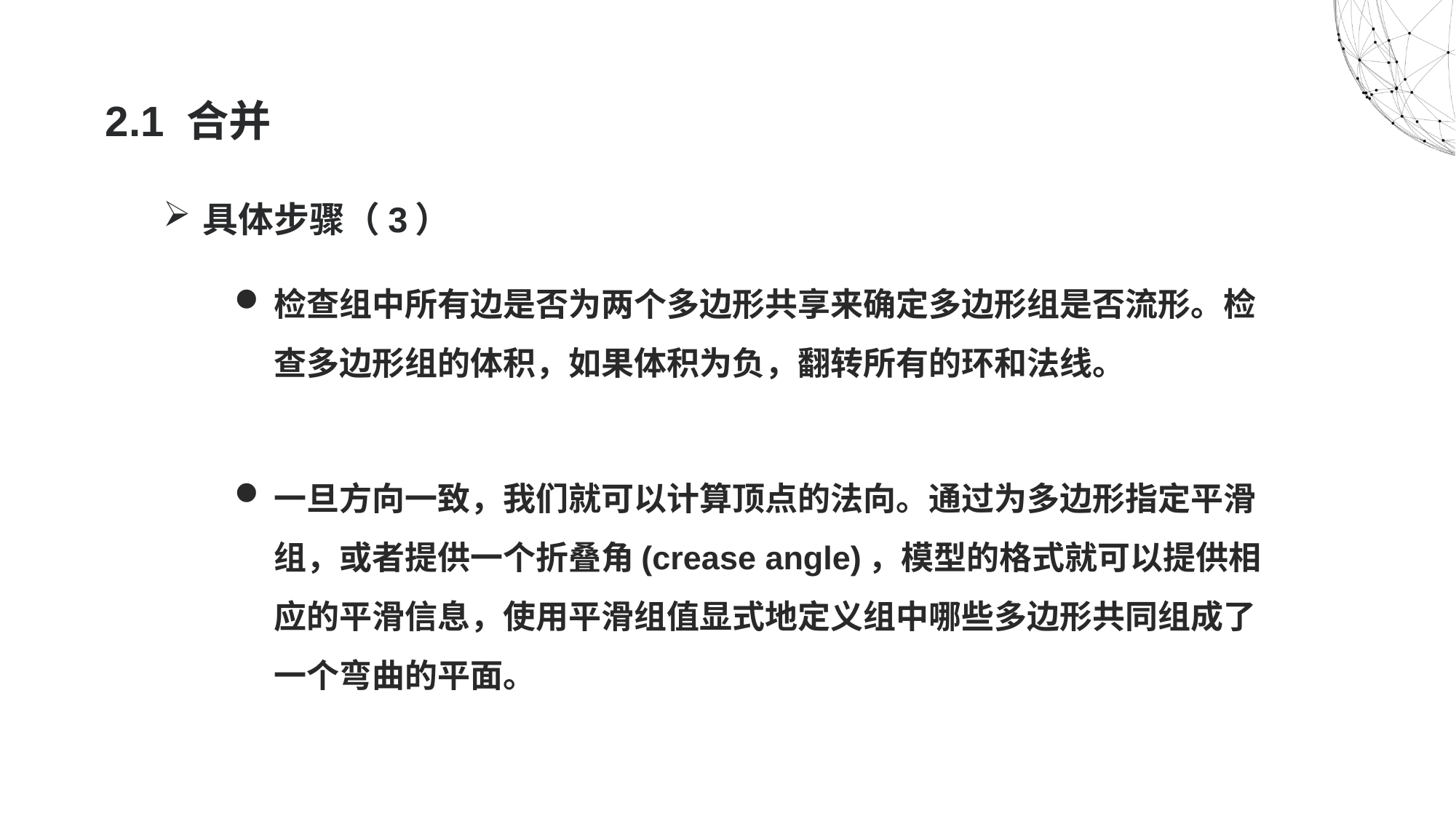

# 2.1 合并
具体步骤（3）
检查组中所有边是否为两个多边形共享来确定多边形组是否流形。检查多边形组的体积，如果体积为负，翻转所有的环和法线。

一旦方向一致，我们就可以计算顶点的法向。通过为多边形指定平滑组，或者提供一个折叠角(crease angle)，模型的格式就可以提供相应的平滑信息，使用平滑组值显式地定义组中哪些多边形共同组成了一个弯曲的平面。